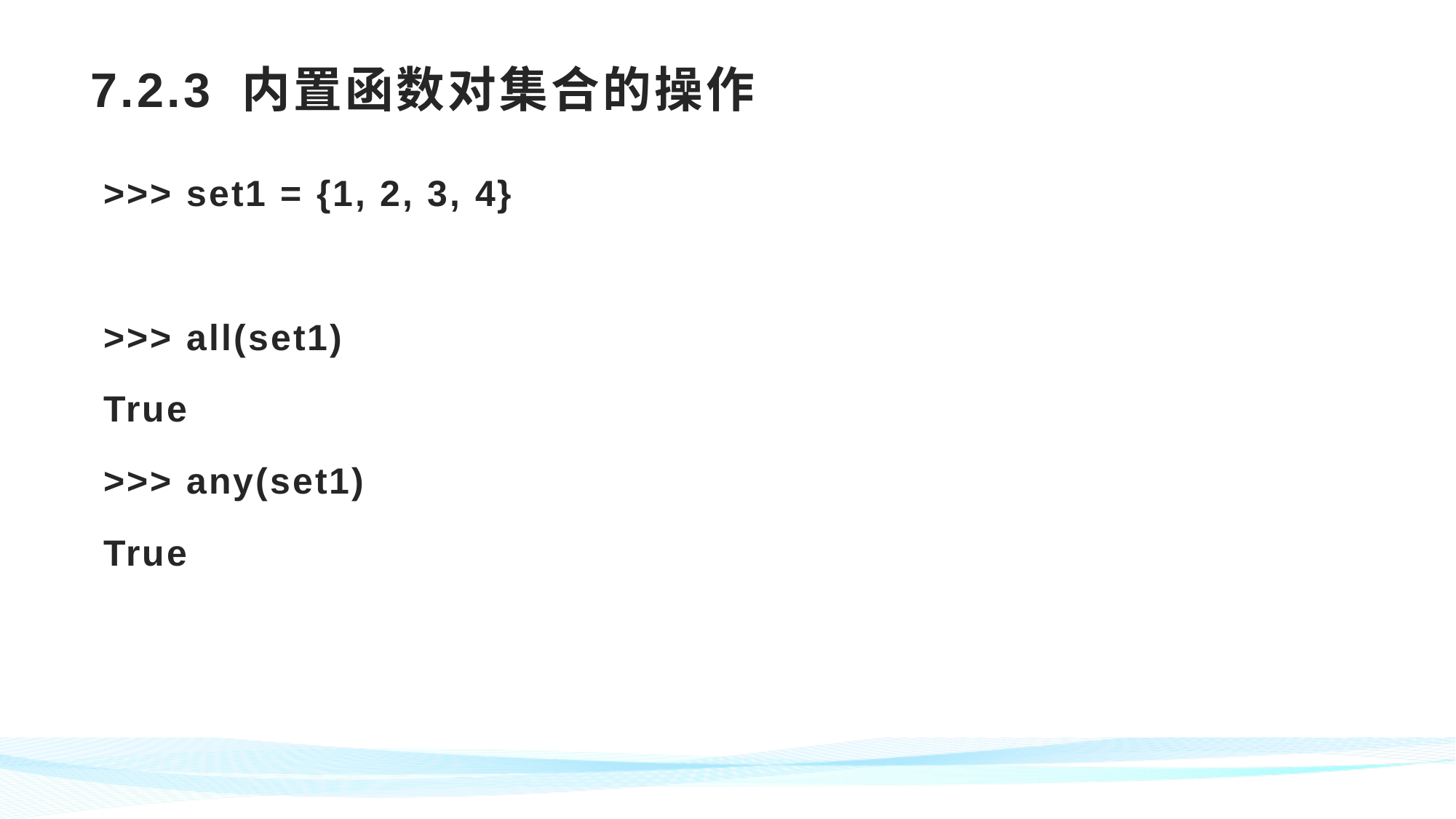

# 7.2.3 内置函数对集合的操作
>>> set1 = {1, 2, 3, 4}

>>> all(set1)
True
>>> any(set1)
True
75